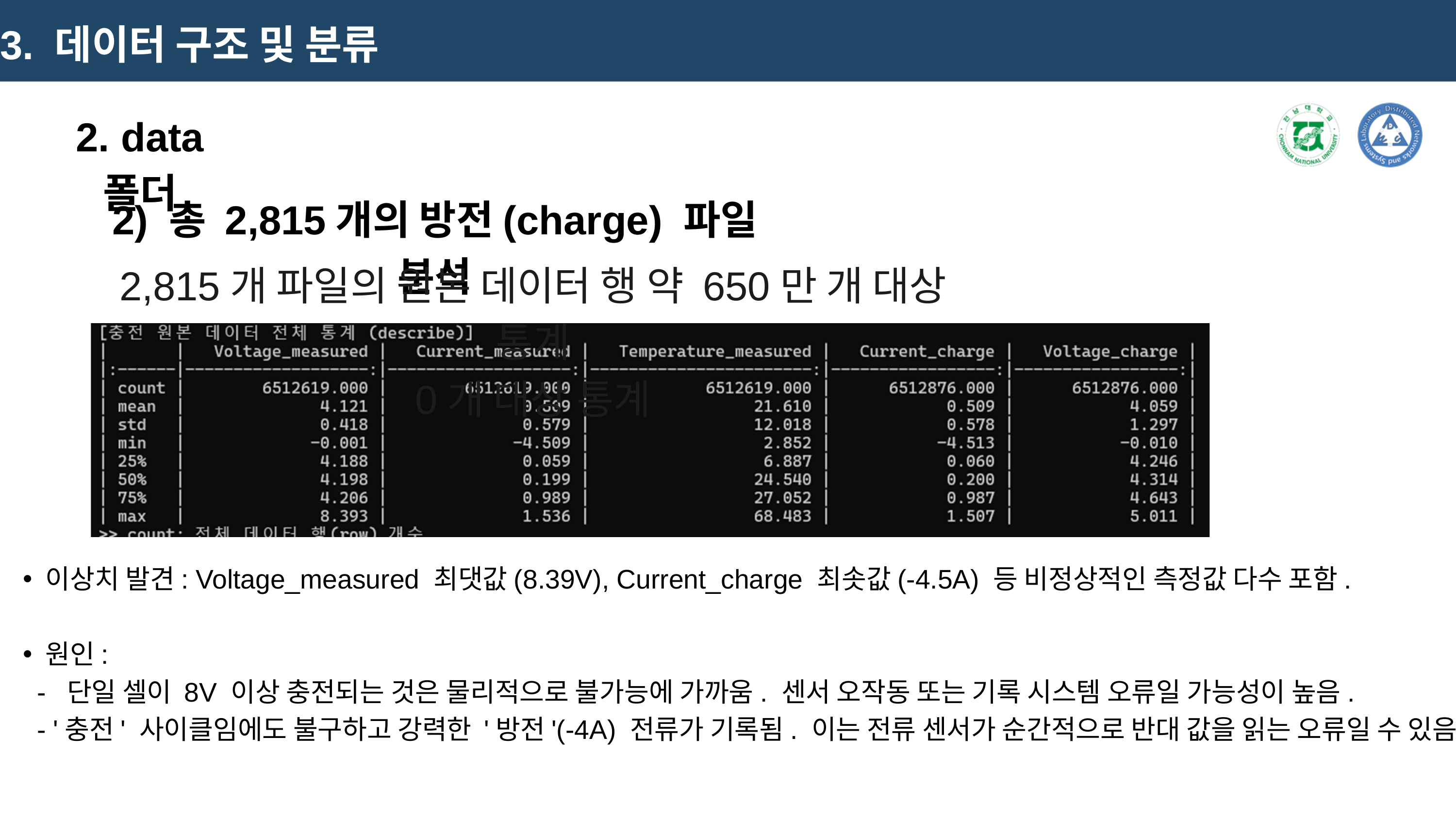

3. 데이터 구조 및 분류
2. data 폴더
2) 총 2,815개의 방전(charge) 파일 분석
2,815개 파일의 원본 데이터 행 약 650만 개 대상 통계
0개 대상 통계

이상치 발견: Voltage_measured 최댓값(8.39V), Current_charge 최솟값(-4.5A) 등 비정상적인 측정값 다수 포함.

원인:
     -  단일 셀이 8V 이상 충전되는 것은 물리적으로 불가능에 가까움. 센서 오작동 또는 기록 시스템 오류일 가능성이 높음.
     - '충전' 사이클임에도 불구하고 강력한 '방전'(-4A) 전류가 기록됨. 이는 전류 센서가 순간적으로 반대 값을 읽는 오류일 수 있음.